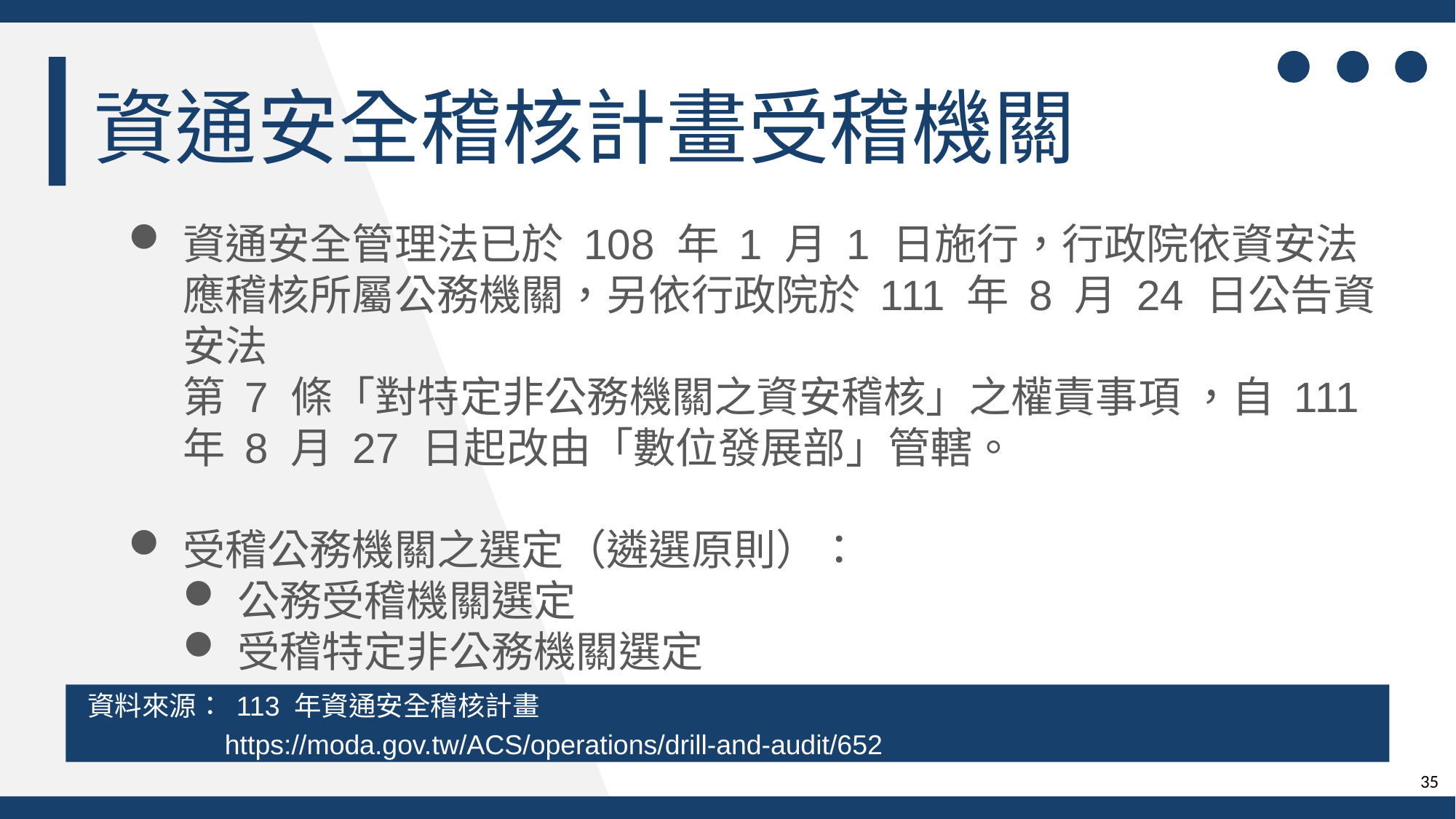

資通安全稽核計畫受稽機關
資通安全管理法已於 108 年 1 月 1 日施行，行政院依資安法應稽核所屬公務機關，另依行政院於 111 年 8 月 24 日公告資安法
第 7 條「對特定非公務機關之資安稽核」之權責事項 ，自 111 年 8 月 27 日起改由「數位發展部」管轄。

受稽公務機關之選定（遴選原則）：
公務受稽機關選定
受稽特定非公務機關選定

資料來源： 113 年資通安全稽核計畫
https://moda.gov.tw/ACS/operations/drill-and-audit/652